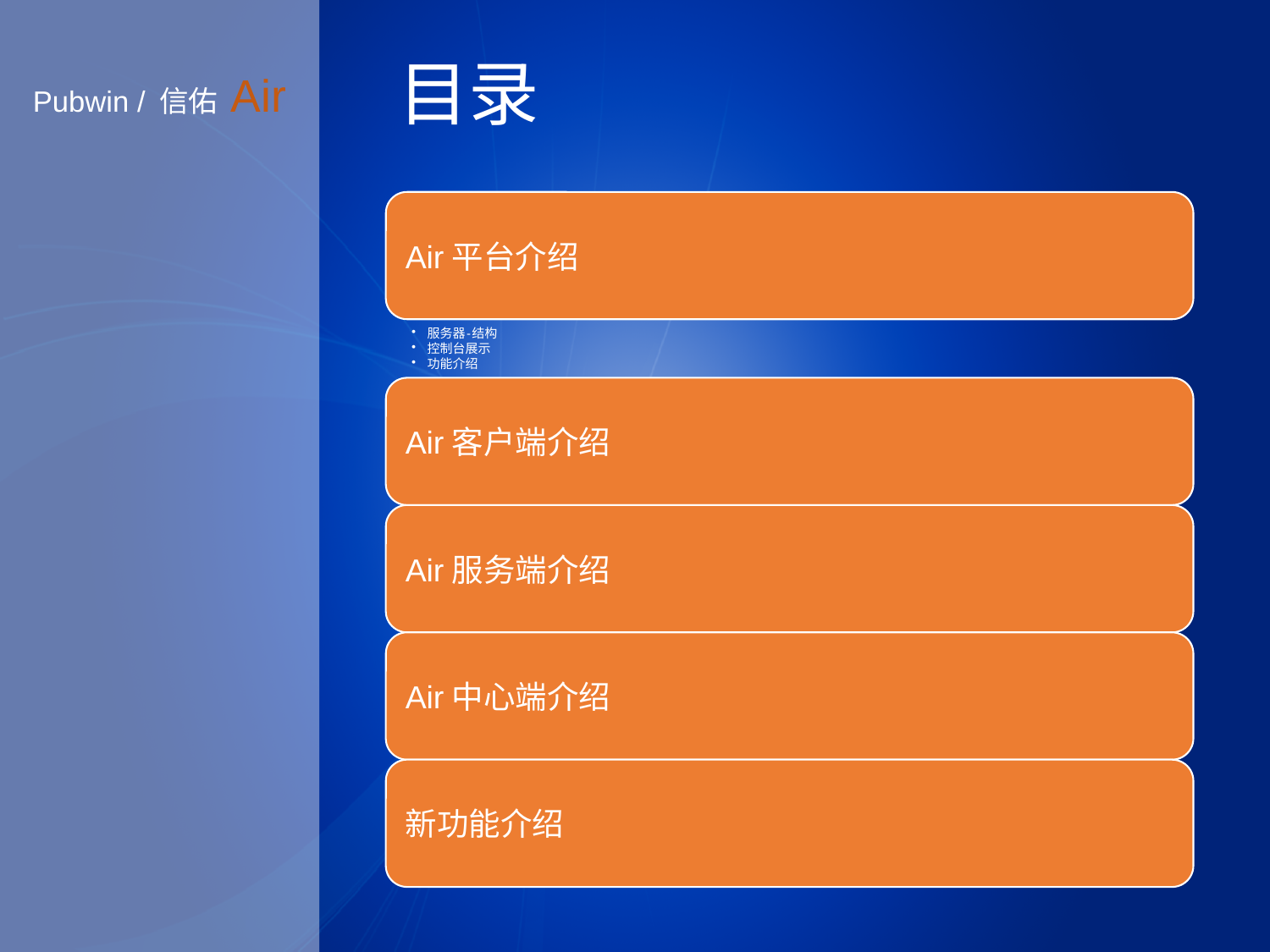

# 目录
Pubwin / 信佑 Air
Air平台介绍
Air客户端介绍
Air服务端介绍
Air中心端介绍
控制台展示
功能介绍
服务器-结构
新功能介绍